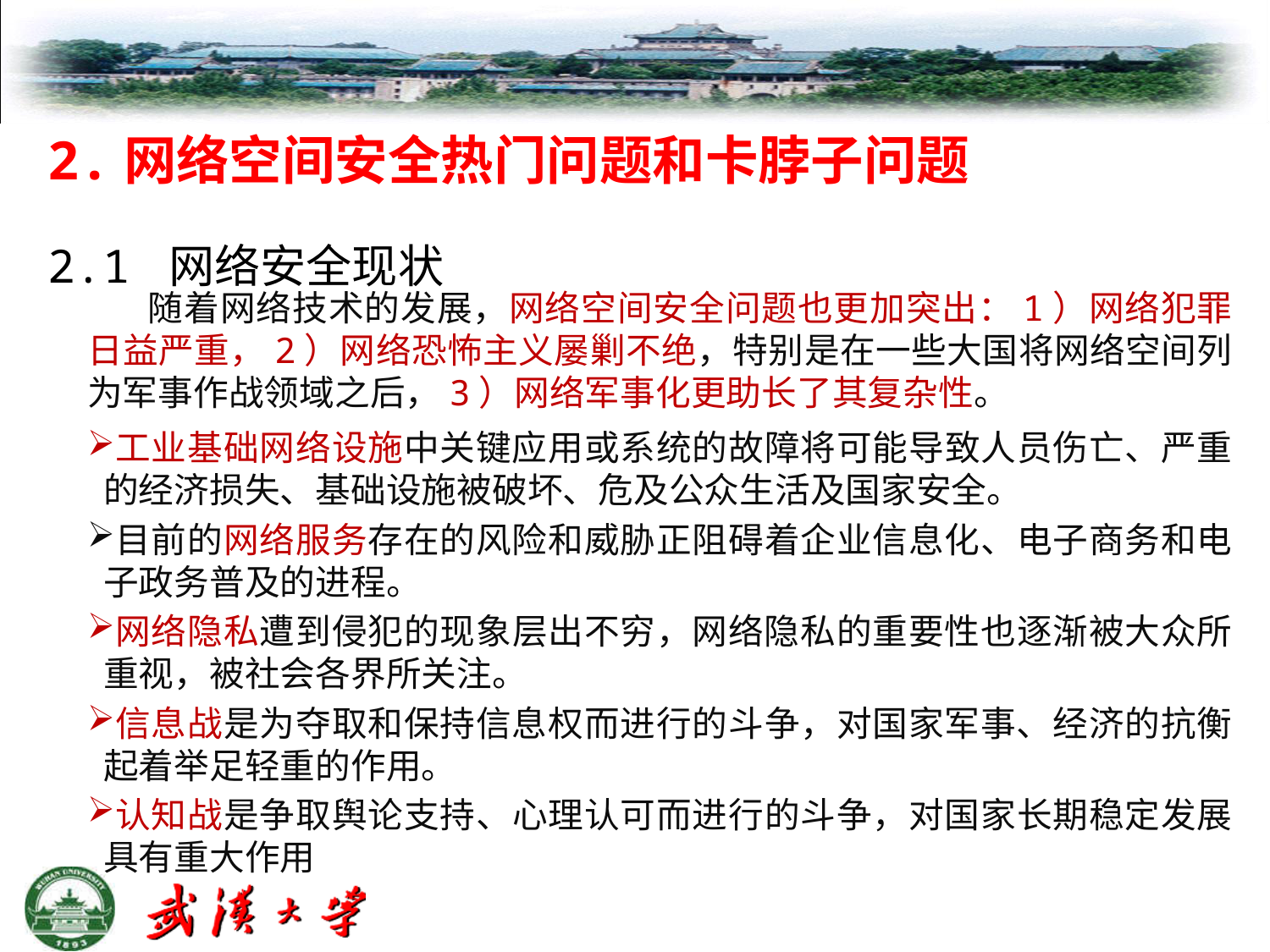

# 2.网络空间安全热门问题和卡脖子问题
2.1 网络安全现状

      随着网络技术的发展，网络空间安全问题也更加突出：1）网络犯罪日益严重，2）网络恐怖主义屡剿不绝，特别是在一些大国将网络空间列为军事作战领域之后，3）网络军事化更助长了其复杂性。
工业基础网络设施中关键应用或系统的故障将可能导致人员伤亡、严重的经济损失、基础设施被破坏、危及公众生活及国家安全。
目前的网络服务存在的风险和威胁正阻碍着企业信息化、电子商务和电子政务普及的进程。
网络隐私遭到侵犯的现象层出不穷，网络隐私的重要性也逐渐被大众所重视，被社会各界所关注。
信息战是为夺取和保持信息权而进行的斗争，对国家军事、经济的抗衡起着举足轻重的作用。
认知战是争取舆论支持、心理认可而进行的斗争，对国家长期稳定发展具有重大作用